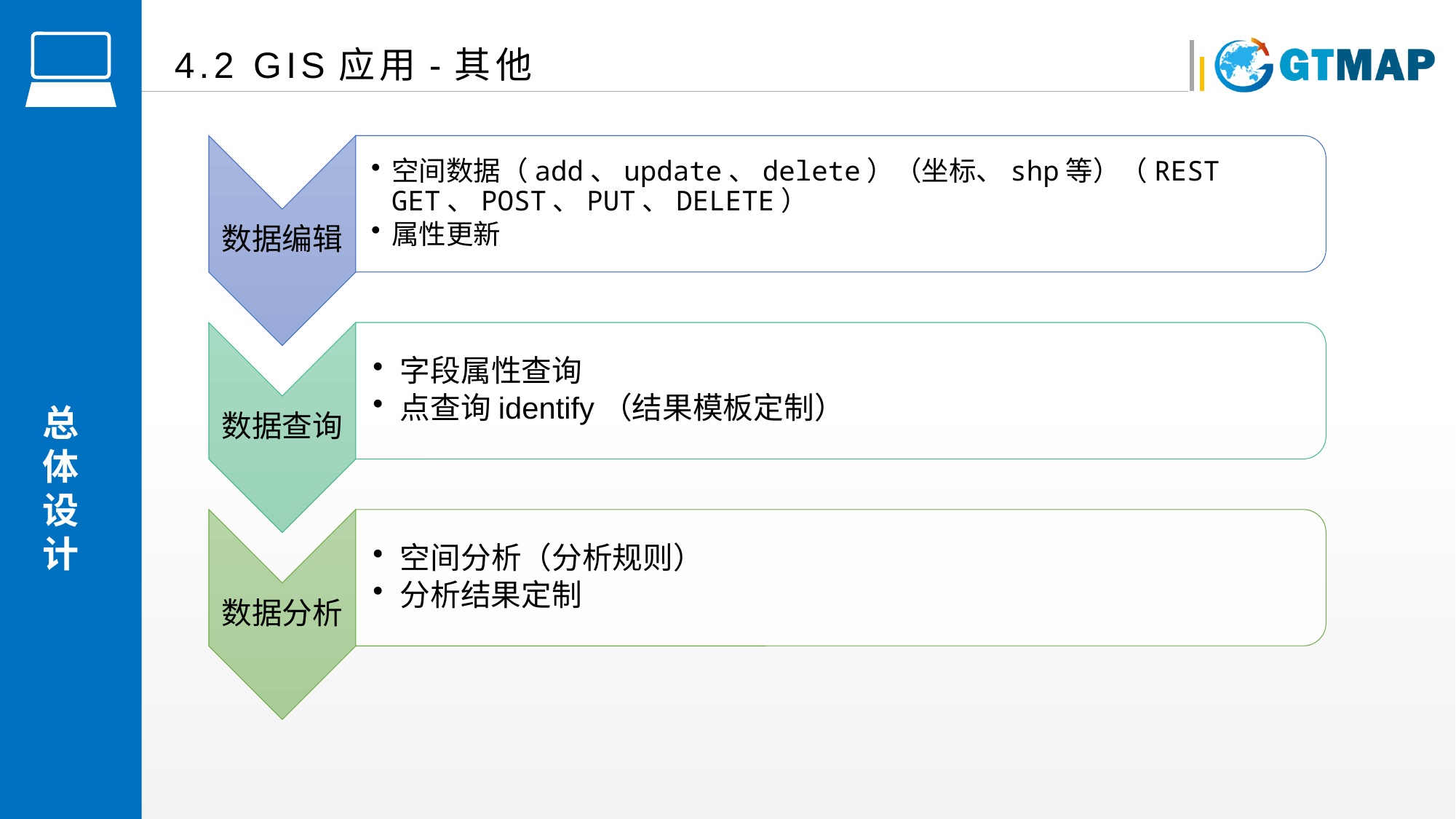

4.2 GIS应用-其他
数据编辑
空间数据（add、update、delete）（坐标、shp等）（REST GET、POST、PUT、DELETE）
属性更新
数据查询
字段属性查询
点查询identify（结果模板定制）
数据分析
空间分析（分析规则）
分析结果定制